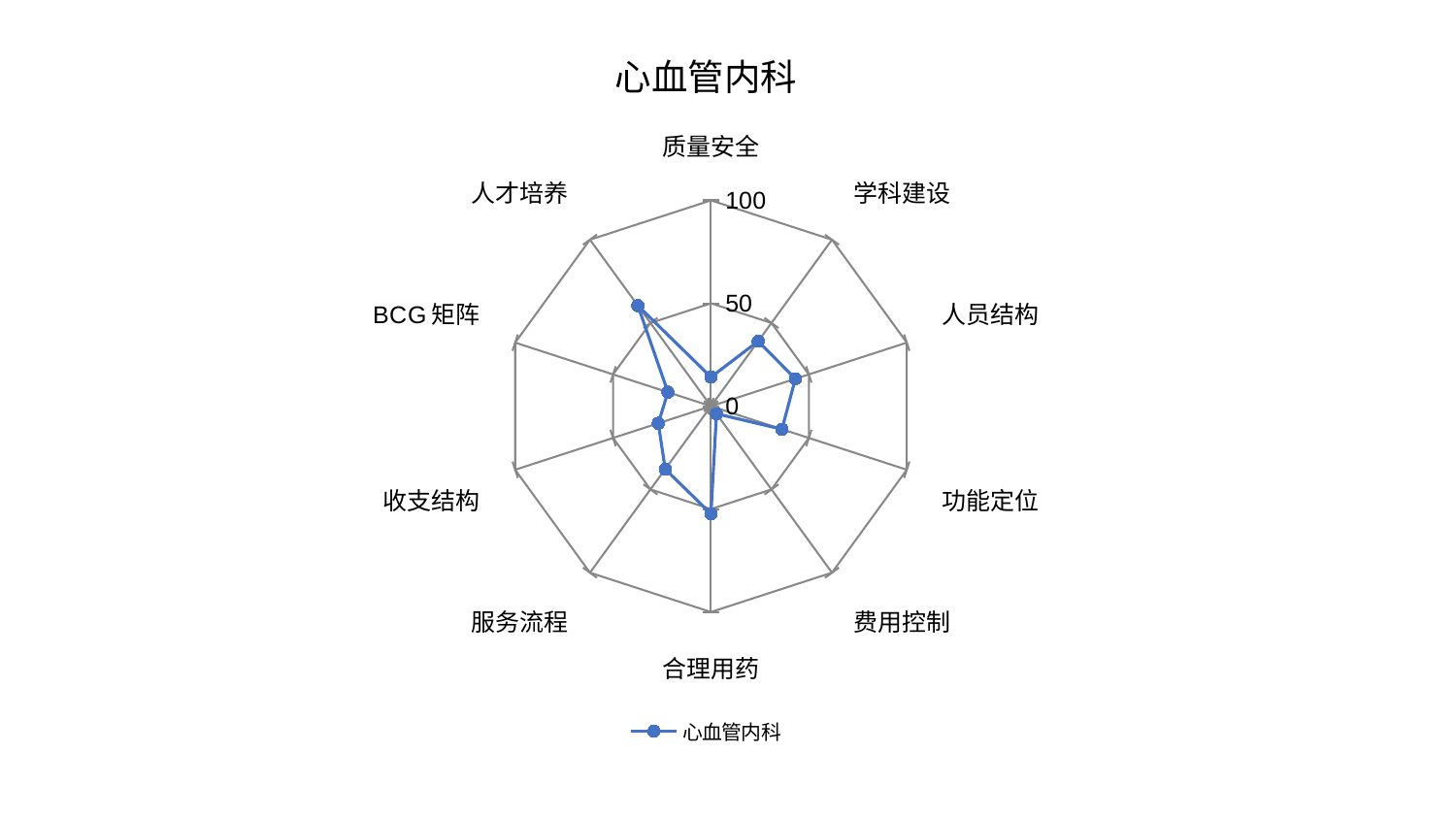

### Chart: 心血管内科

| Category | 心血管内科 |
|---|---|
| 质量安全 | 14.128919516813687 |
| 学科建设 | 39.034472587325226 |
| 人员结构 | 43.0893926067406 |
| 功能定位 | 36.26278532660376 |
| 费用控制 | 4.575179573503635 |
| 合理用药 | 52.31037406022029 |
| 服务流程 | 37.83959064485343 |
| 收支结构 | 26.90962239651127 |
| BCG矩阵 | 22.012495299310658 |
| 人才培养 | 60.425498455976474 |
147